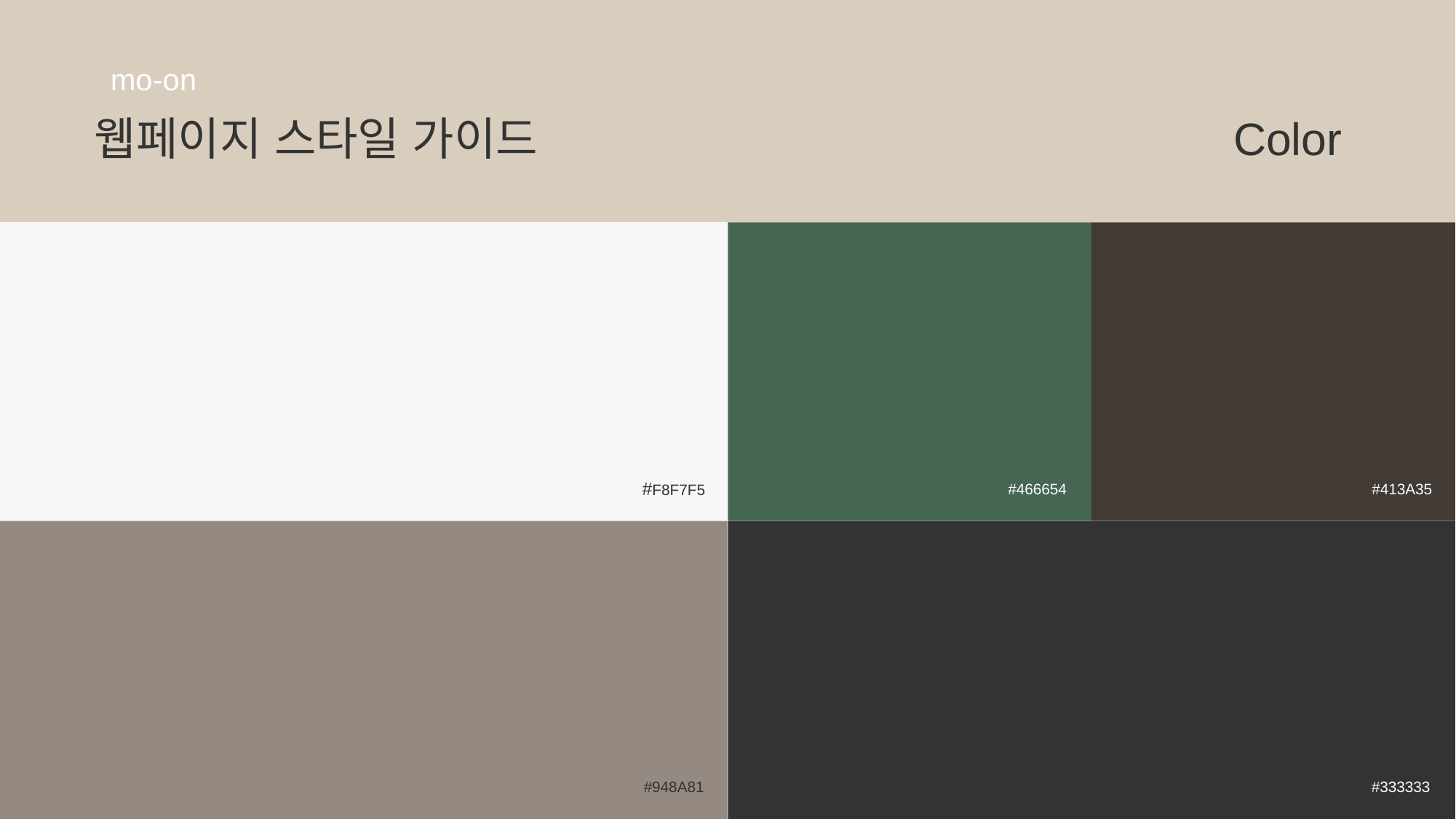

mo-on
웹페이지 스타일 가이드
Color

#F8F7F5
#466654
#413A35

#948A81
#333333